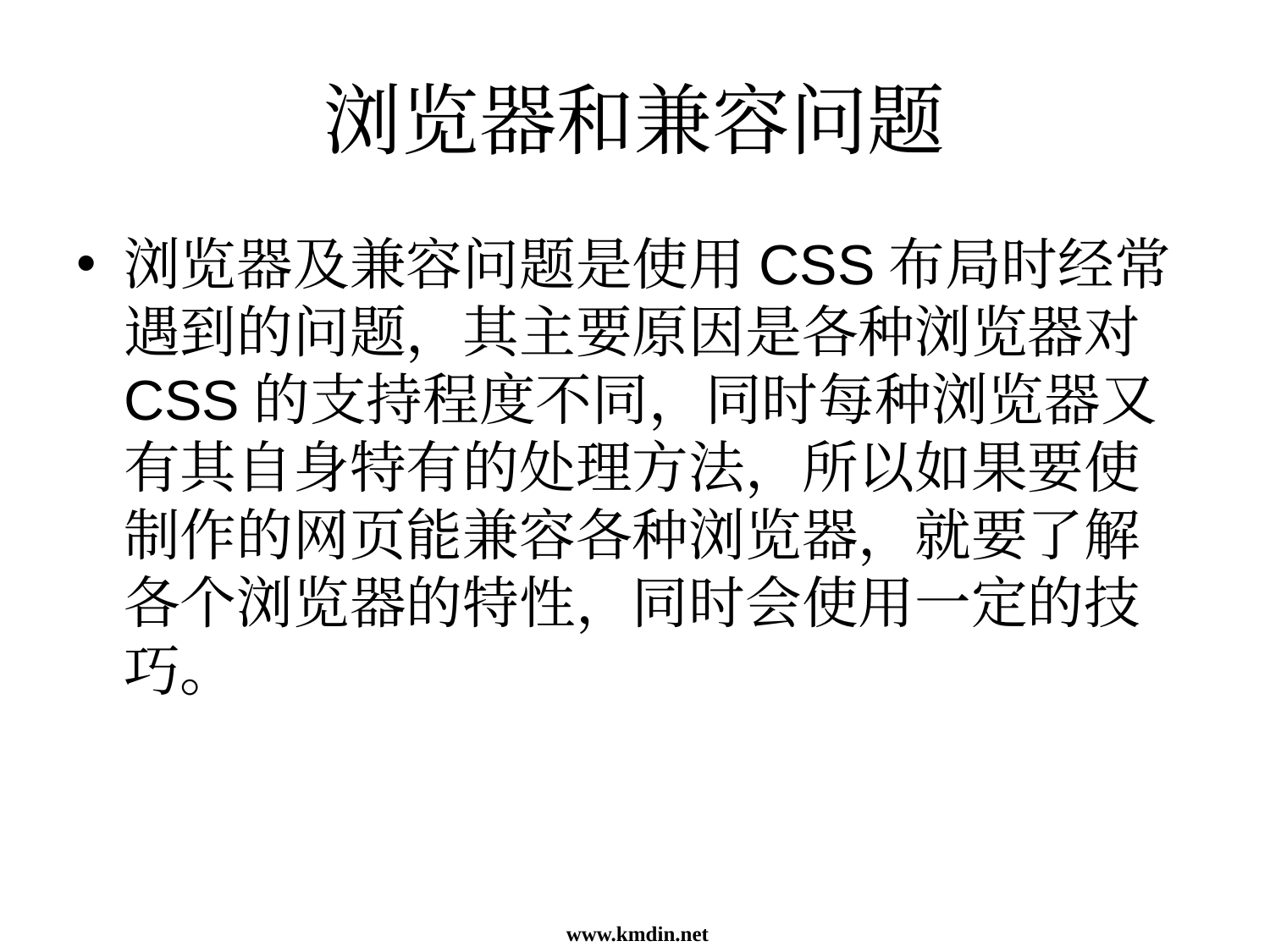

# 浏览器和兼容问题
浏览器及兼容问题是使用CSS布局时经常遇到的问题，其主要原因是各种浏览器对CSS的支持程度不同，同时每种浏览器又有其自身特有的处理方法，所以如果要使制作的网页能兼容各种浏览器，就要了解各个浏览器的特性，同时会使用一定的技巧。